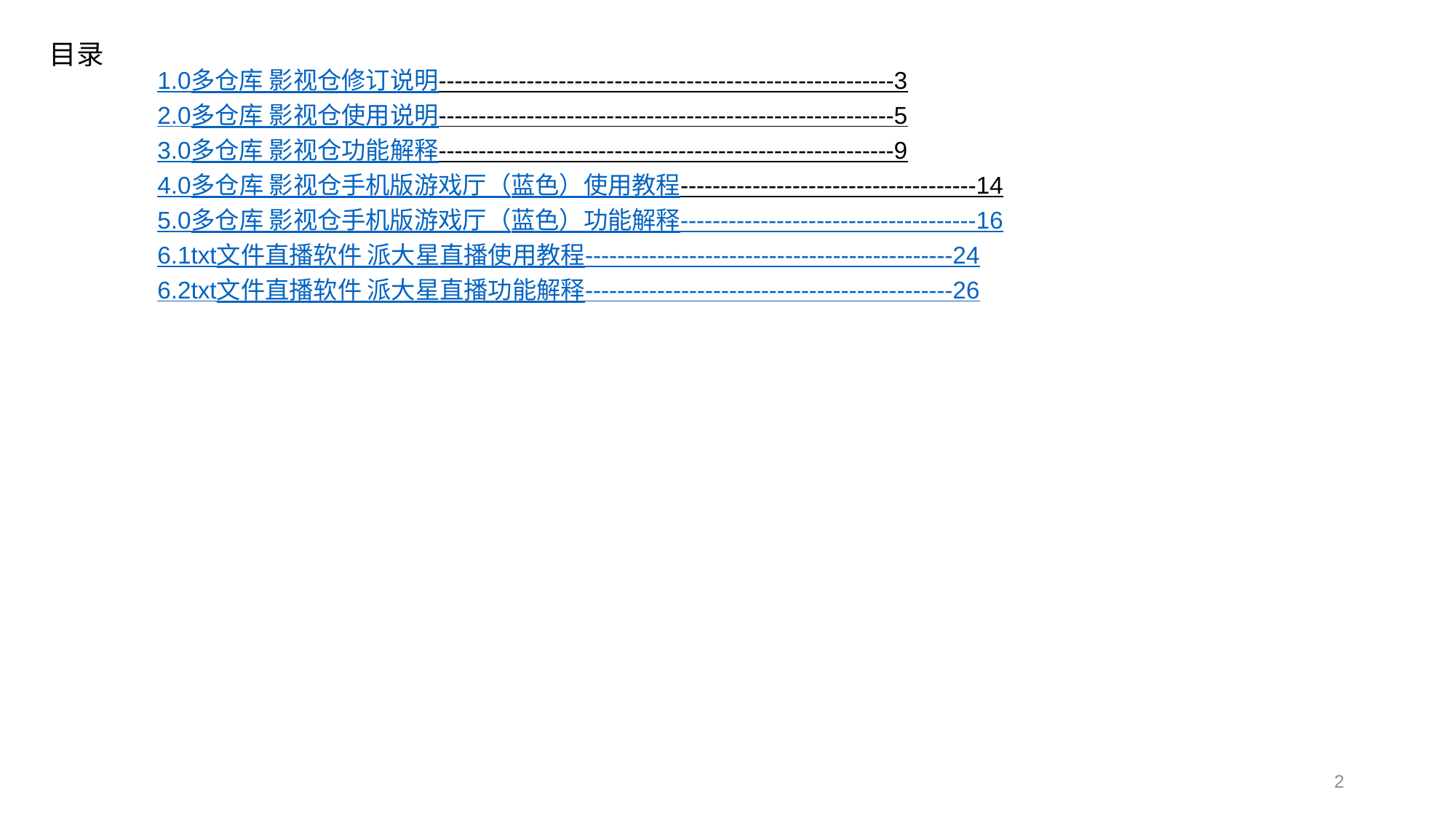

# 目录
1.0多仓库 影视仓修订说明---------------------------------------------------------3
2.0多仓库 影视仓使用说明---------------------------------------------------------5
3.0多仓库 影视仓功能解释---------------------------------------------------------9
4.0多仓库 影视仓手机版游戏厅（蓝色）使用教程-------------------------------------14
5.0多仓库 影视仓手机版游戏厅（蓝色）功能解释-------------------------------------16
6.1txt文件直播软件 派大星直播使用教程----------------------------------------------24
6.2txt文件直播软件 派大星直播功能解释----------------------------------------------26
2